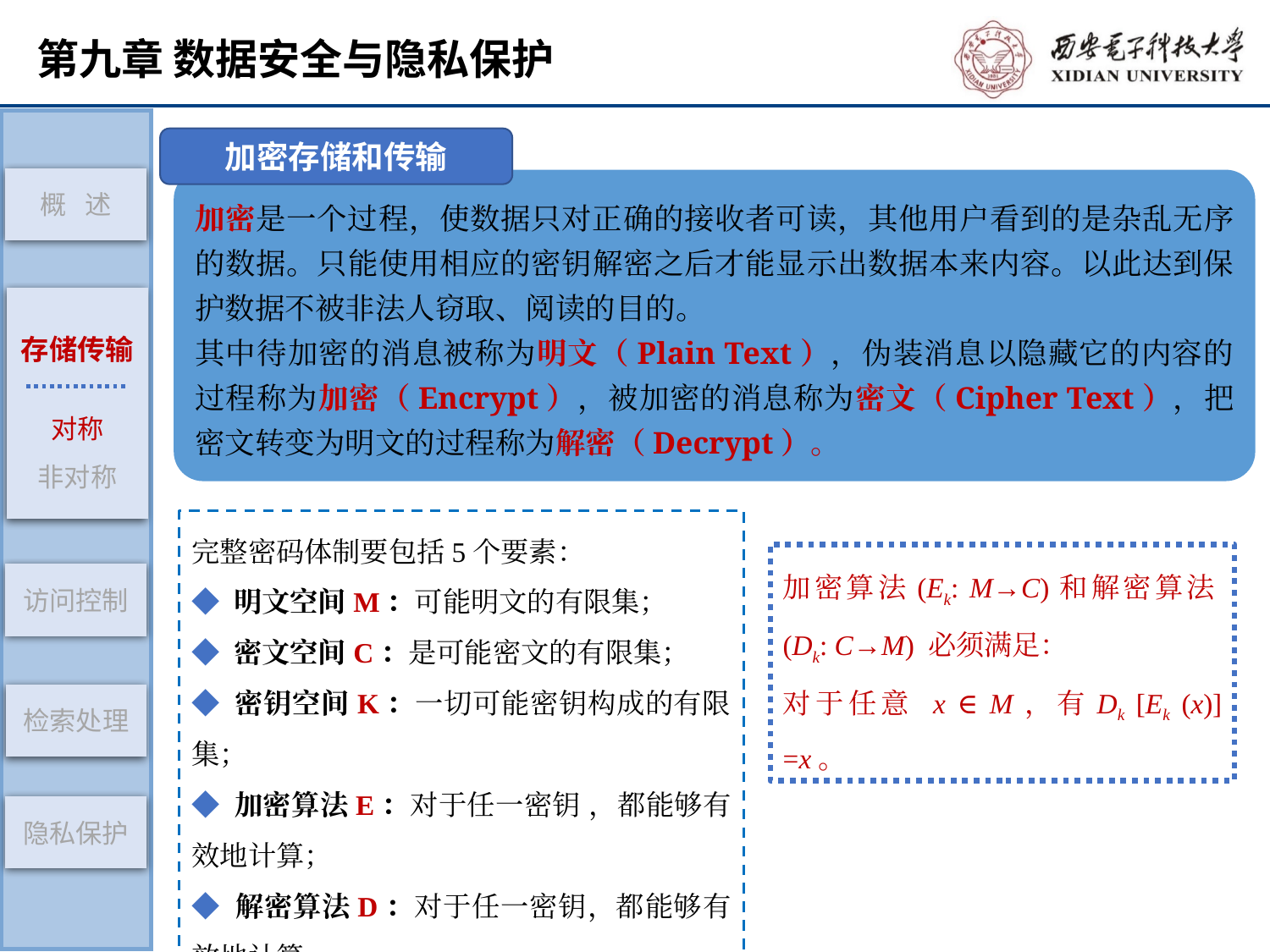

概   述
存储传输

对称
非对称
访问控制
检索处理
隐私保护
加密存储和传输
加密是一个过程，使数据只对正确的接收者可读，其他用户看到的是杂乱无序的数据。只能使用相应的密钥解密之后才能显示出数据本来内容。以此达到保护数据不被非法人窃取、阅读的目的。
其中待加密的消息被称为明文（Plain Text），伪装消息以隐藏它的内容的过程称为加密（Encrypt），被加密的消息称为密文（Cipher Text），把密文转变为明文的过程称为解密（Decrypt）。
完整密码体制要包括5个要素：
◆ 明文空间M：可能明文的有限集；
◆ 密文空间C：是可能密文的有限集；
◆ 密钥空间K：一切可能密钥构成的有限集；
◆ 加密算法E：对于任一密钥 ，都能够有效地计算；
◆ 解密算法D：对于任一密钥，都能够有效地计算。
加密算法(Ek: M→C)和解密算法(Dk: C→M) 必须满足：
对于任意 x ∈ M，有Dk [Ek (x)] =x。